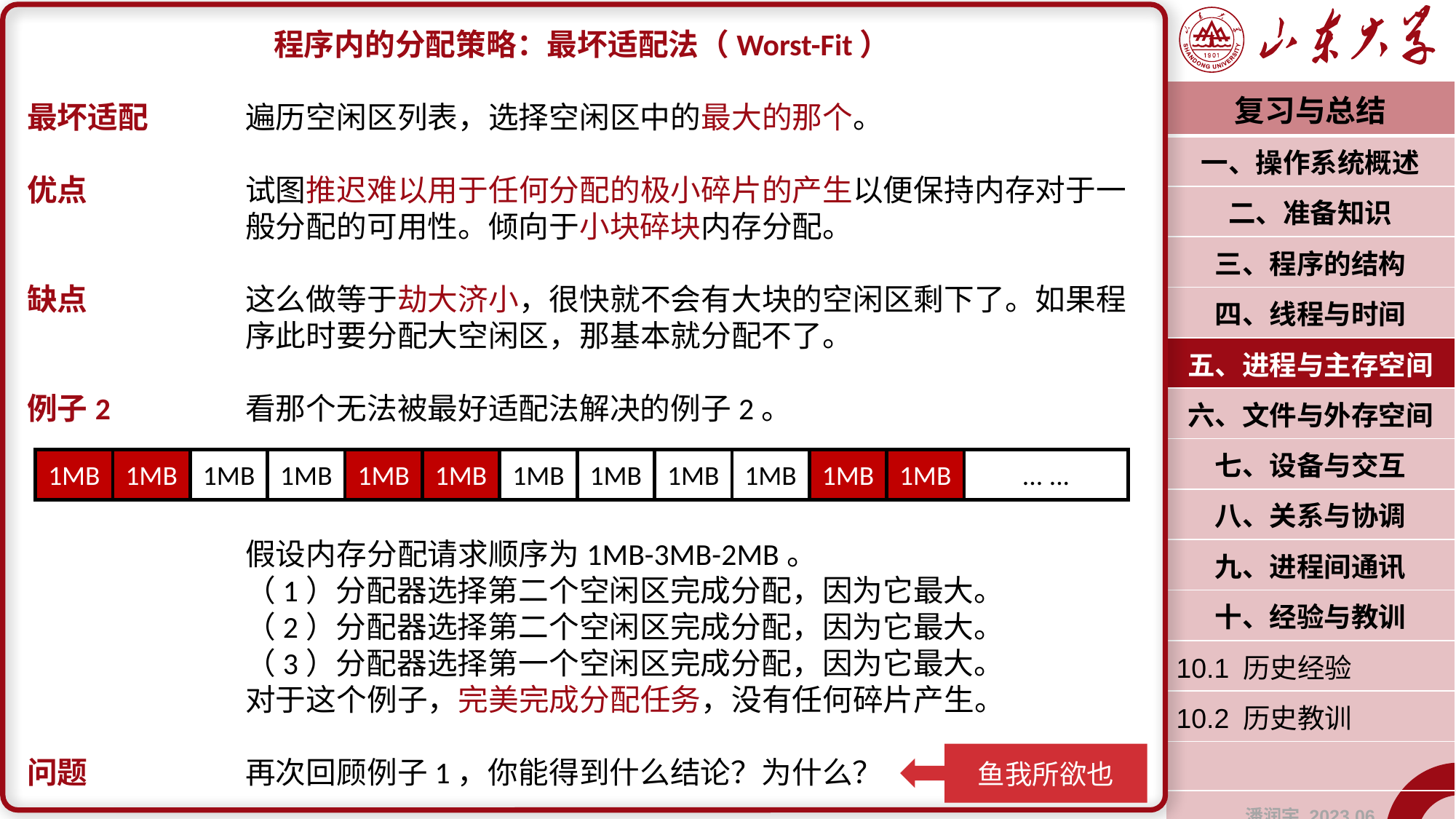

程序内的分配策略：最坏适配法（Worst-Fit）

最坏适配	遍历空闲区列表，选择空闲区中的最大的那个。

优点		试图推迟难以用于任何分配的极小碎片的产生以便保持内存对于一		般分配的可用性。倾向于小块碎块内存分配。

缺点		这么做等于劫大济小，很快就不会有大块的空闲区剩下了。如果程		序此时要分配大空闲区，那基本就分配不了。

例子2		看那个无法被最好适配法解决的例子2。

		假设内存分配请求顺序为1MB-3MB-2MB。
		（1）分配器选择第二个空闲区完成分配，因为它最大。
		（2）分配器选择第二个空闲区完成分配，因为它最大。
		（3）分配器选择第一个空闲区完成分配，因为它最大。
		对于这个例子，完美完成分配任务，没有任何碎片产生。

问题		再次回顾例子1，你能得到什么结论？为什么？
| 复习与总结 |
| --- |
| 一、操作系统概述 |
| 二、准备知识 |
| 三、程序的结构 |
| 四、线程与时间 |
| 五、进程与主存空间 |
| 六、文件与外存空间 |
| 七、设备与交互 |
| 八、关系与协调 |
| 九、进程间通讯 |
| 十、经验与教训 |
| 10.1 历史经验 |
| 10.2 历史教训 |
|  |
| 潘润宇 2023.06 |
1MB
1MB
1MB
1MB
1MB
1MB
1MB
1MB
1MB
1MB
1MB
1MB
... ...
鱼我所欲也